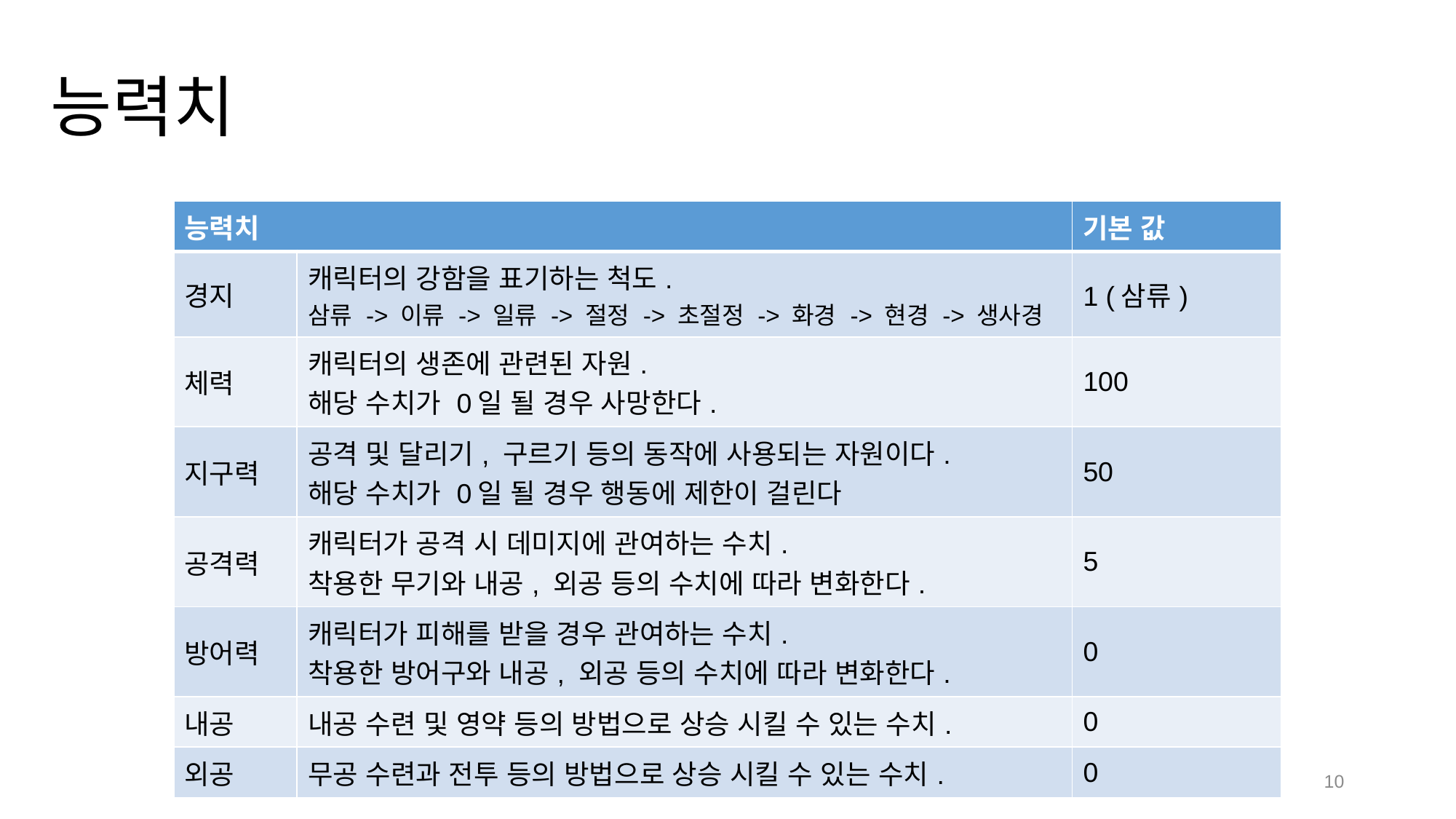

# 능력치
| 능력치 |  | 기본 값 |
| --- | --- | --- |
| 경지 | 캐릭터의 강함을 표기하는 척도. 삼류 -> 이류 -> 일류 -> 절정 -> 초절정 -> 화경 -> 현경 -> 생사경 | 1 (삼류) |
| 체력 | 캐릭터의 생존에 관련된 자원. 해당 수치가 0일 될 경우 사망한다. | 100 |
| 지구력 | 공격 및 달리기, 구르기 등의 동작에 사용되는 자원이다. 해당 수치가 0일 될 경우 행동에 제한이 걸린다 | 50 |
| 공격력 | 캐릭터가 공격 시 데미지에 관여하는 수치. 착용한 무기와 내공, 외공 등의 수치에 따라 변화한다. | 5 |
| 방어력 | 캐릭터가 피해를 받을 경우 관여하는 수치. 착용한 방어구와 내공, 외공 등의 수치에 따라 변화한다. | 0 |
| 내공 | 내공 수련 및 영약 등의 방법으로 상승 시킬 수 있는 수치. | 0 |
| 외공 | 무공 수련과 전투 등의 방법으로 상승 시킬 수 있는 수치. | 0 |
10